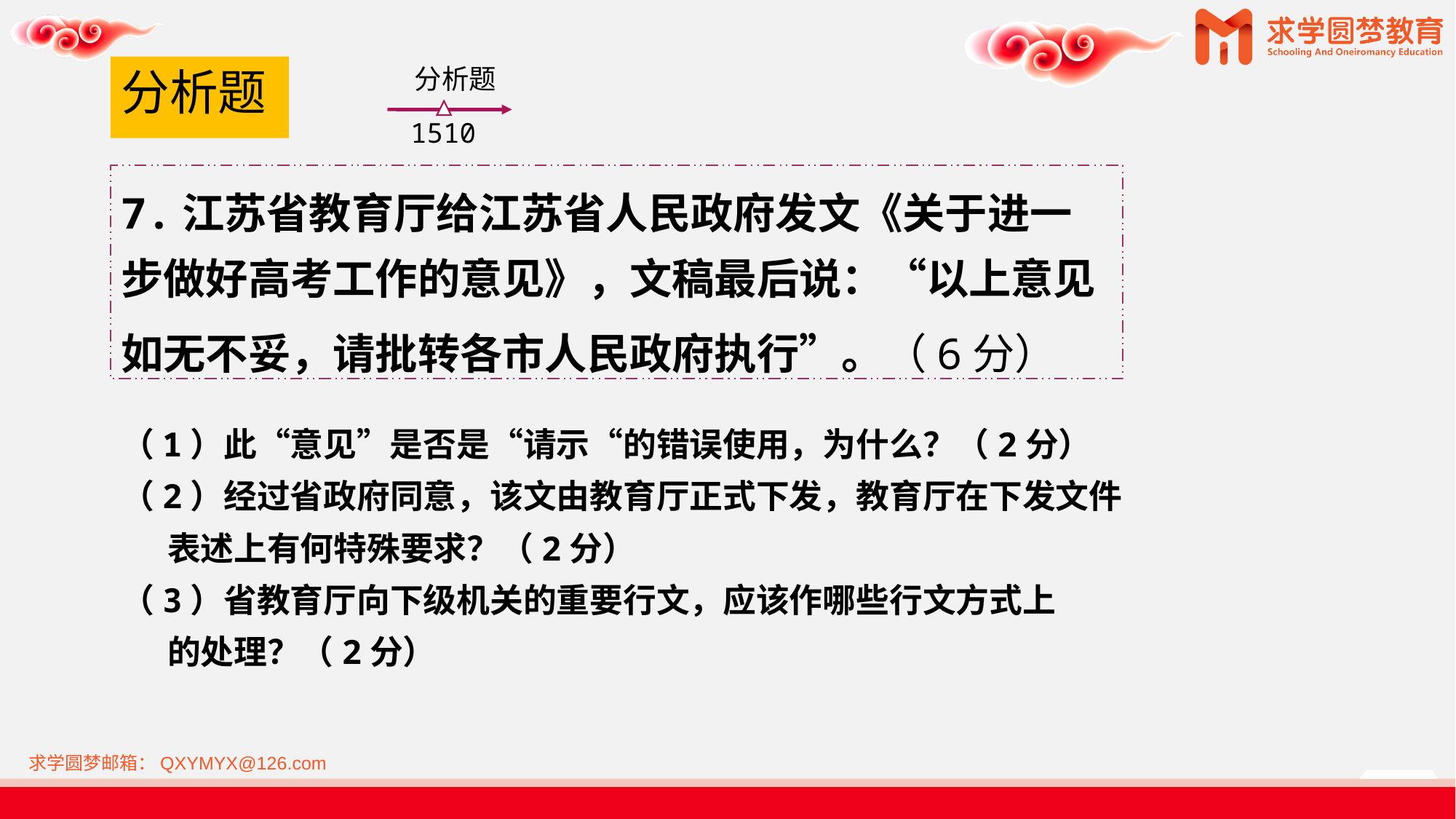

# 分析题
分析题

1510
7.江苏省教育厅给江苏省人民政府发文《关于进一步做好高考工作的意见》，文稿最后说：“以上意见
如无不妥，请批转各市人民政府执行”。（6分）
（1）此“意见”是否是“请示“的错误使用，为什么？（2分）
（2）经过省政府同意，该文由教育厅正式下发，教育厅在下发文件
     表述上有何特殊要求？（2分）
（3）省教育厅向下级机关的重要行文，应该作哪些行文方式上
     的处理？（2分）